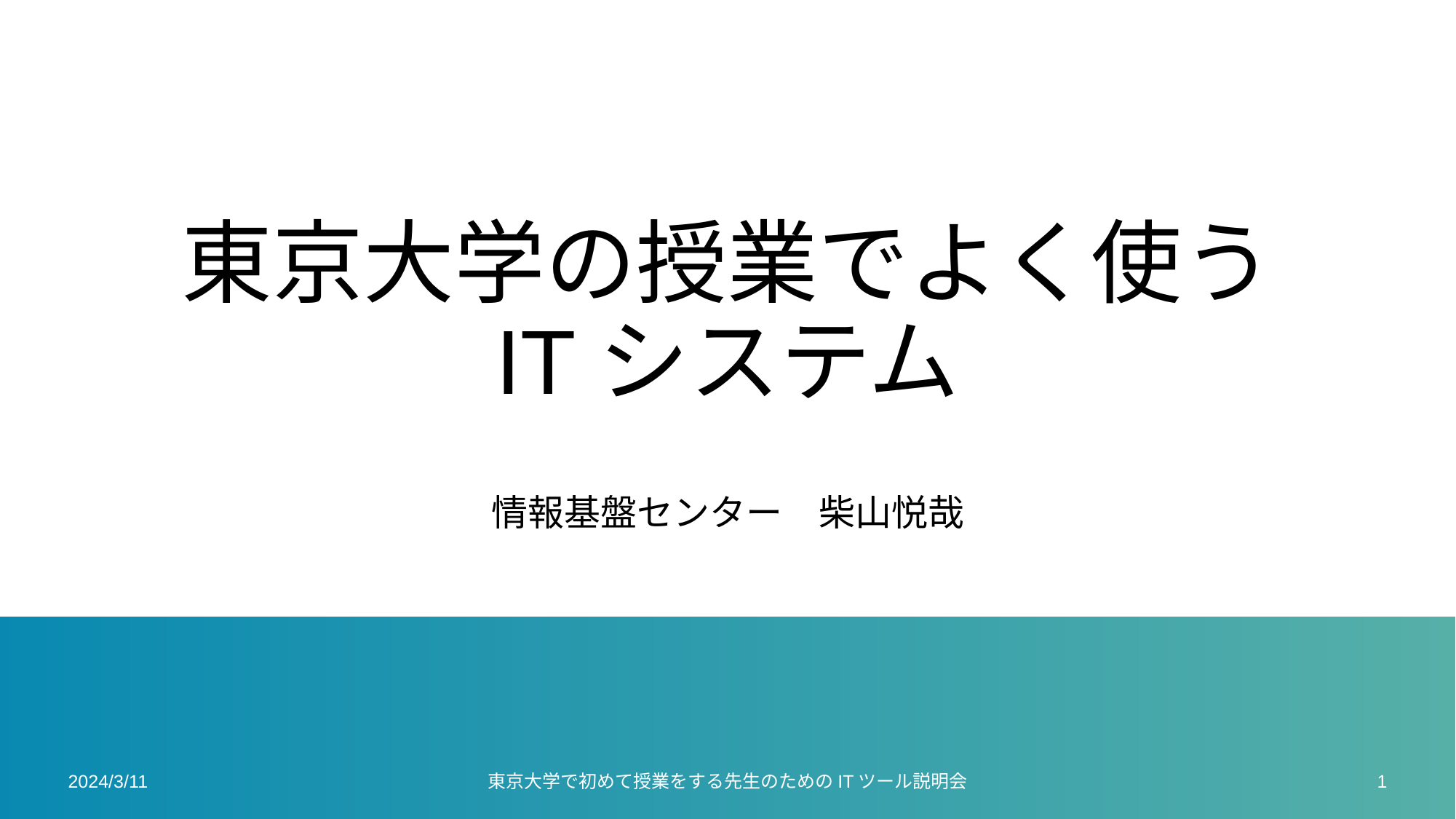

# 東京大学の授業でよく使う ITシステム

情報基盤センター　柴山悦哉
2024/3/11
1
東京大学で初めて授業をする先生のためのITツール説明会